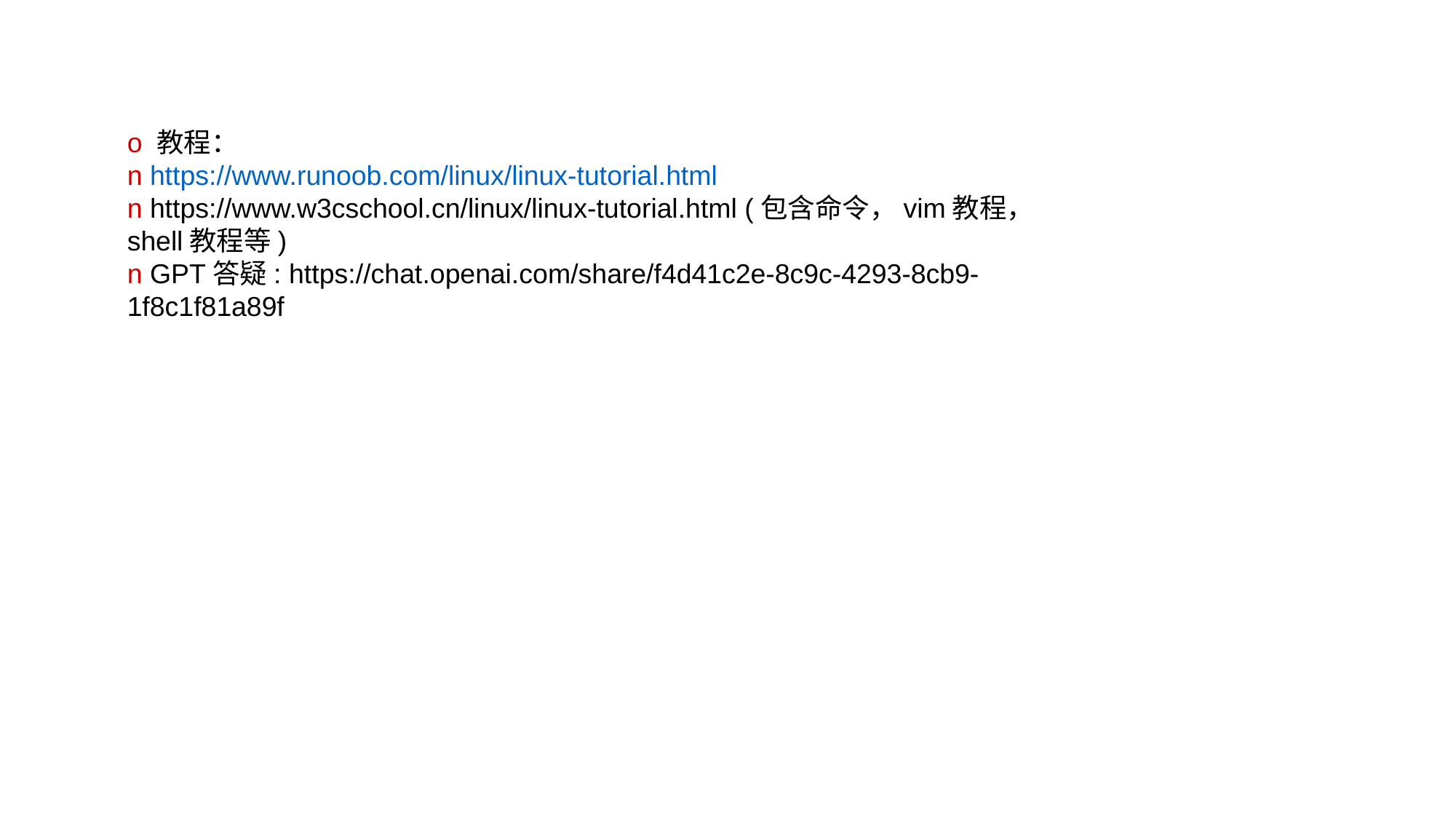

o 教程：
n https://www.runoob.com/linux/linux-tutorial.html
n https://www.w3cschool.cn/linux/linux-tutorial.html (包含命令，vim教程，
shell教程等)
n GPT答疑: https://chat.openai.com/share/f4d41c2e-8c9c-4293-8cb9-
1f8c1f81a89f